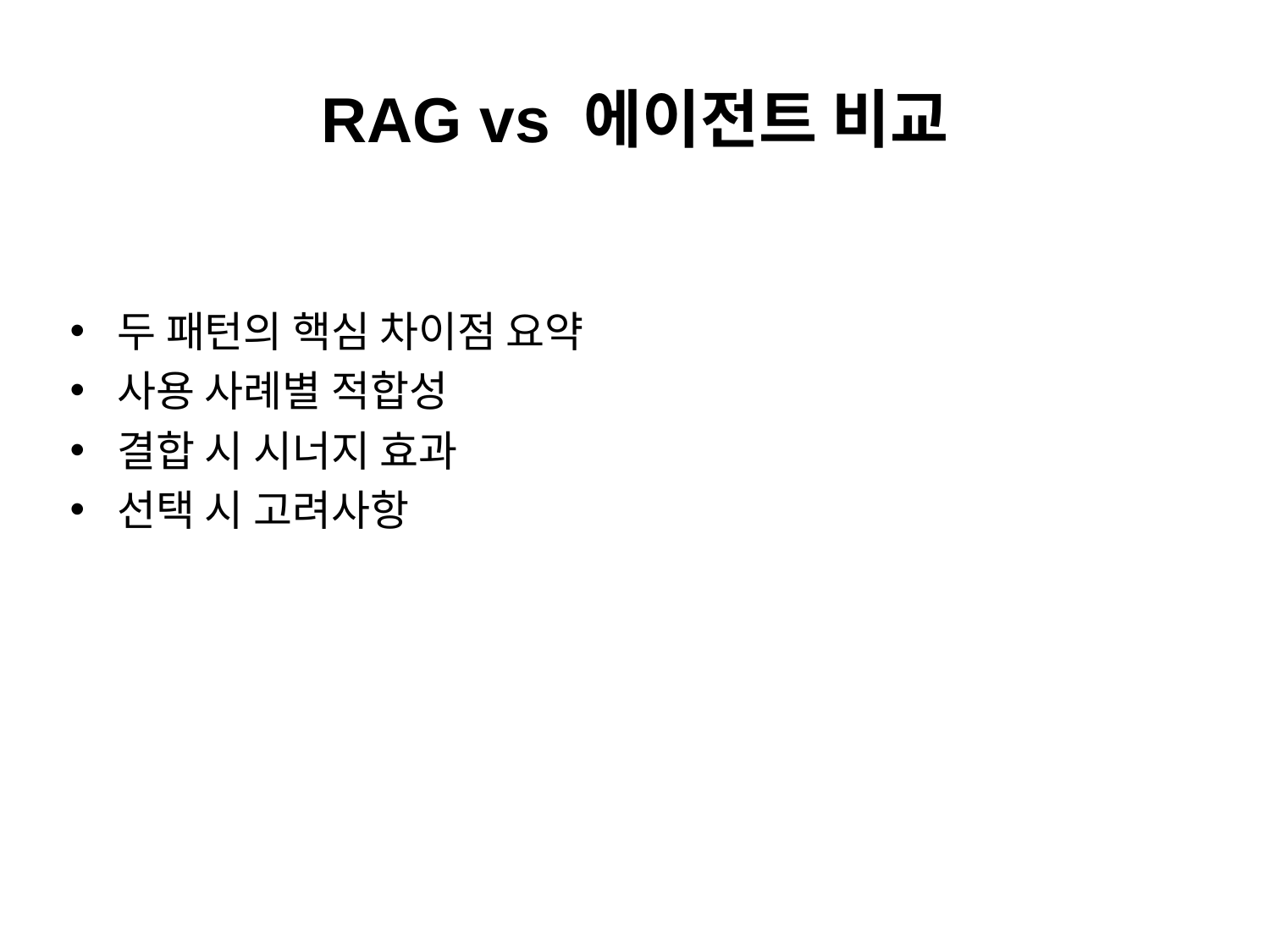

# RAG vs 에이전트 비교

두 패턴의 핵심 차이점 요약
사용 사례별 적합성
결합 시 시너지 효과
선택 시 고려사항